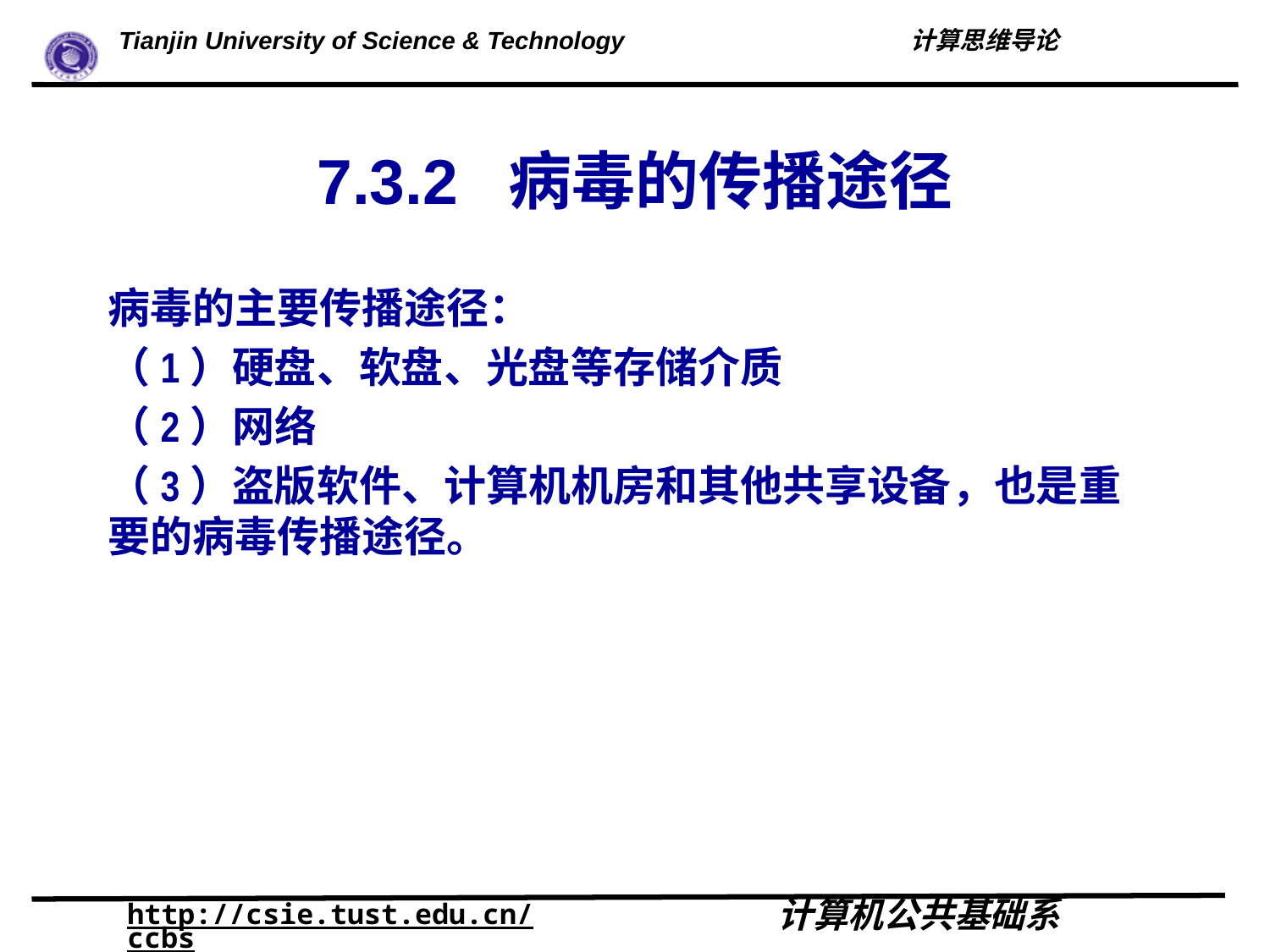

# 7.3.2  病毒的传播途径
病毒的主要传播途径：
（1）硬盘、软盘、光盘等存储介质
（2）网络
（3）盗版软件、计算机机房和其他共享设备，也是重要的病毒传播途径。